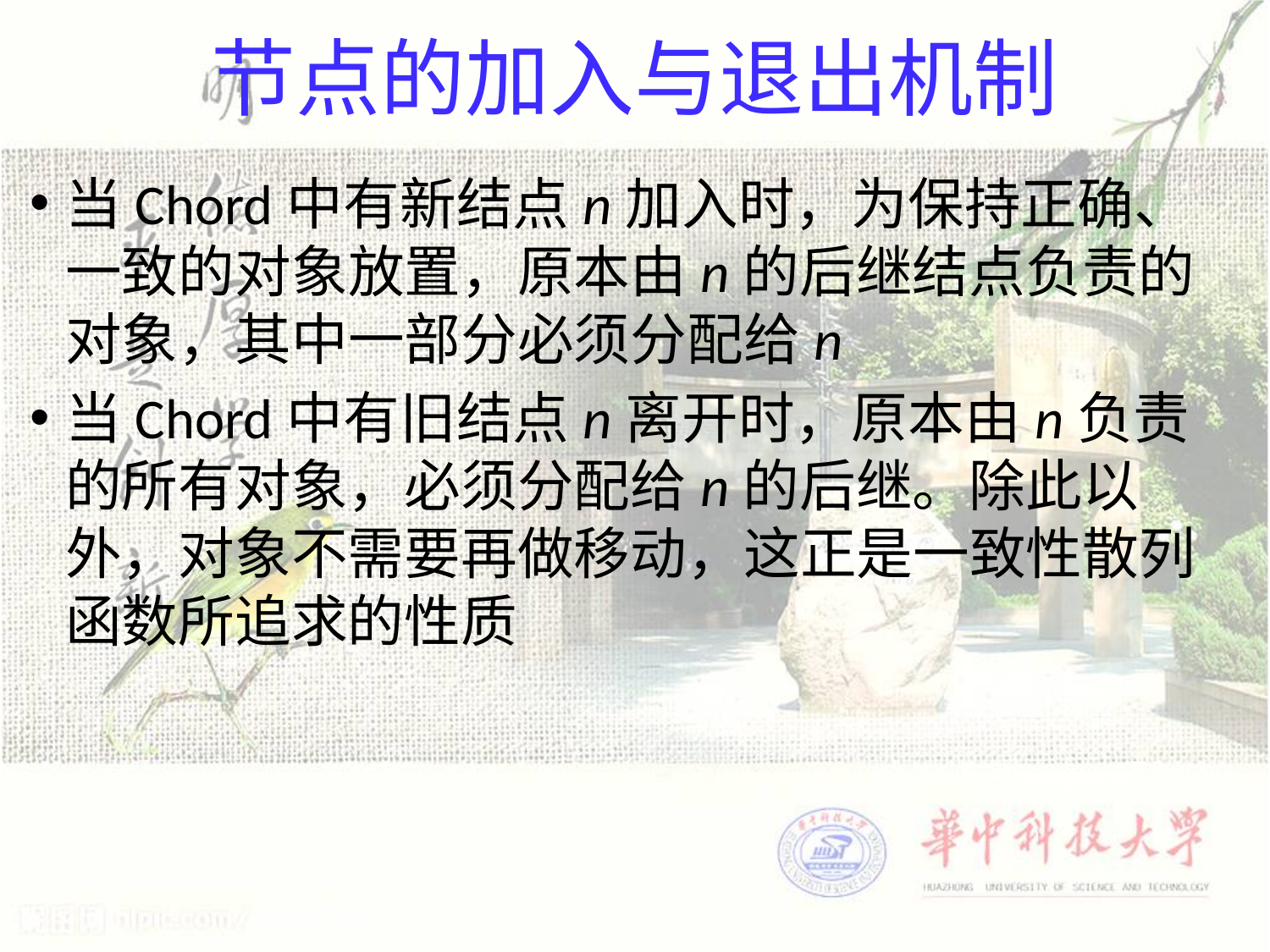

# 节点的加入与退出机制
当Chord中有新结点n加入时，为保持正确、一致的对象放置，原本由n的后继结点负责的对象，其中一部分必须分配给n
当Chord中有旧结点n离开时，原本由n负责的所有对象，必须分配给n的后继。除此以外，对象不需要再做移动，这正是一致性散列函数所追求的性质